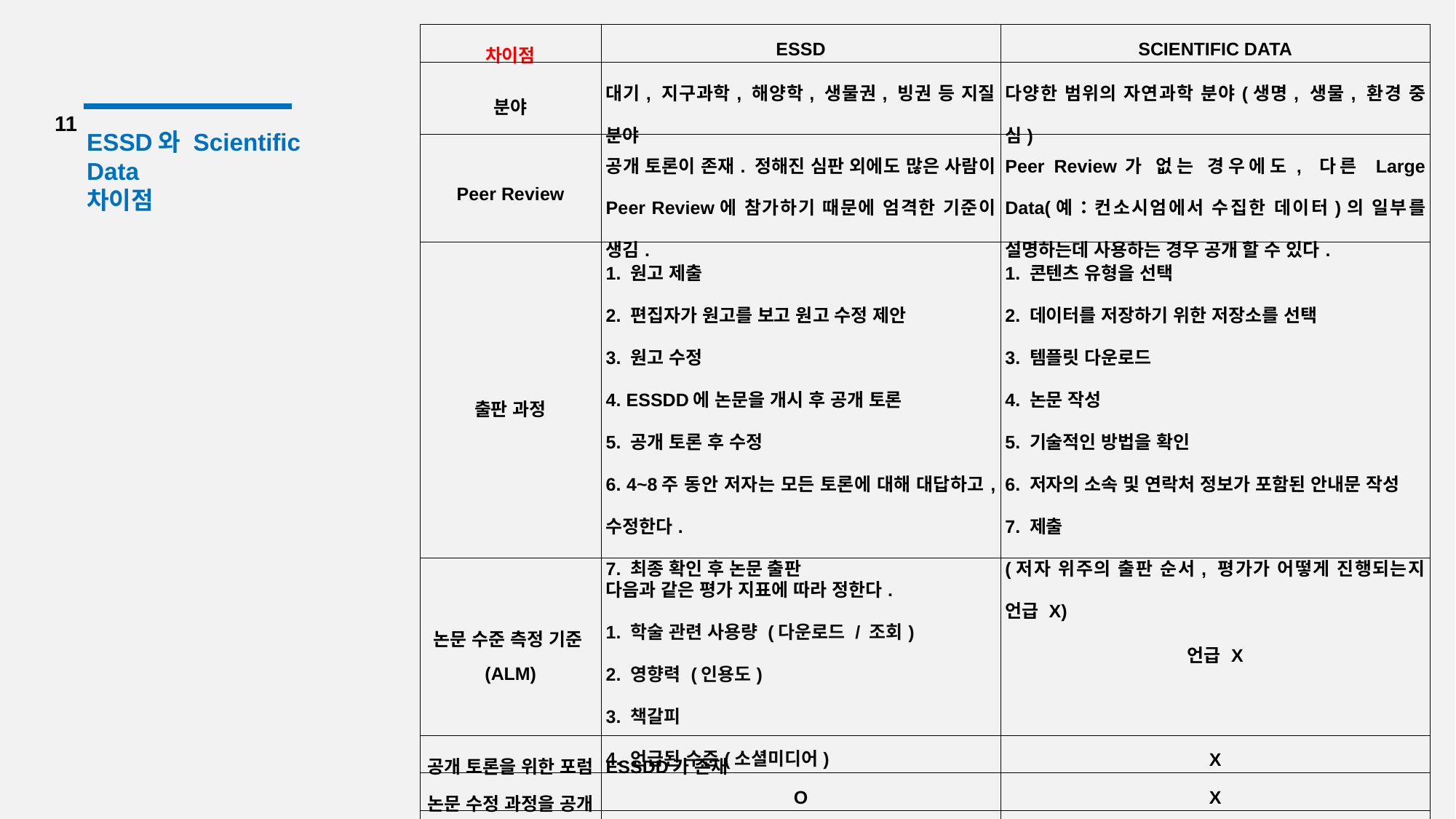

| 차이점 | ESSD | SCIENTIFIC DATA |
| --- | --- | --- |
| 분야 | 대기, 지구과학, 해양학, 생물권, 빙권 등 지질 분야 | 다양한 범위의 자연과학 분야(생명, 생물, 환경 중심) |
| Peer Review | 공개 토론이 존재. 정해진 심판 외에도 많은 사람이 Peer Review에 참가하기 때문에 엄격한 기준이 생김. | Peer Review가 없는 경우에도, 다른 Large Data(예：컨소시엄에서 수집한 데이터)의 일부를 설명하는데 사용하는 경우 공개 할 수 있다. |
| 출판 과정 | 1. 원고 제출 2. 편집자가 원고를 보고 원고 수정 제안 3. 원고 수정 4. ESSDD에 논문을 개시 후 공개 토론 5. 공개 토론 후 수정 6. 4~8주 동안 저자는 모든 토론에 대해 대답하고, 수정한다. 7. 최종 확인 후 논문 출판 | 1. 콘텐츠 유형을 선택 2. 데이터를 저장하기 위한 저장소를 선택 3. 템플릿 다운로드 4. 논문 작성 5. 기술적인 방법을 확인 6. 저자의 소속 및 연락처 정보가 포함된 안내문 작성 7. 제출 (저자 위주의 출판 순서, 평가가 어떻게 진행되는지 언급 X) |
| 논문 수준 측정 기준(ALM) | 다음과 같은 평가 지표에 따라 정한다. 1. 학술 관련 사용량 (다운로드 / 조회) 2. 영향력 (인용도) 3. 책갈피 4. 언급된 수준(소셜미디어) | 언급 X |
| 공개 토론을 위한 포럼 | ESSDD가 존재 | X |
| 논문 수정 과정을 공개 | O | X |
| 데이터 업데이트 | 언급 X | 데이터 셋이 더 발전되고 개선된 버전이 있다면 그것을 업데이트 하게 도와준다. |

11
ESSD와 Scientific Data
차이점